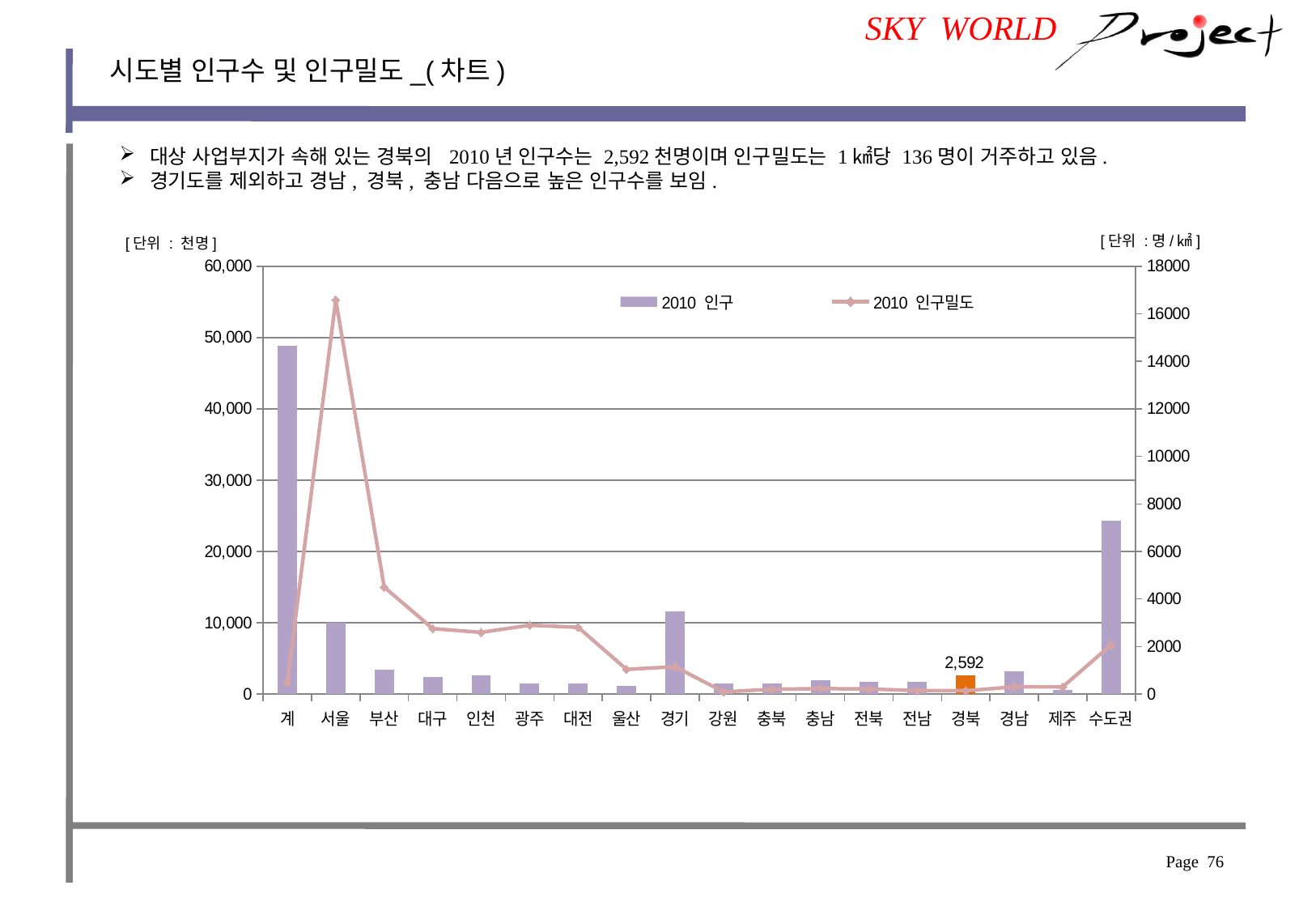

SKY  WORLD
시도별 인구수 및 인구밀도_(차트)
대상 사업부지가 속해 있는 경북의  2010년 인구수는 2,592천명이며 인구밀도는 1㎢당 136명이 거주하고 있음.
경기도를 제외하고 경남, 경북, 충남 다음으로 높은 인구수를 보임.
[단위 :명/㎢]
[단위 : 천명]

[unsupported chart]